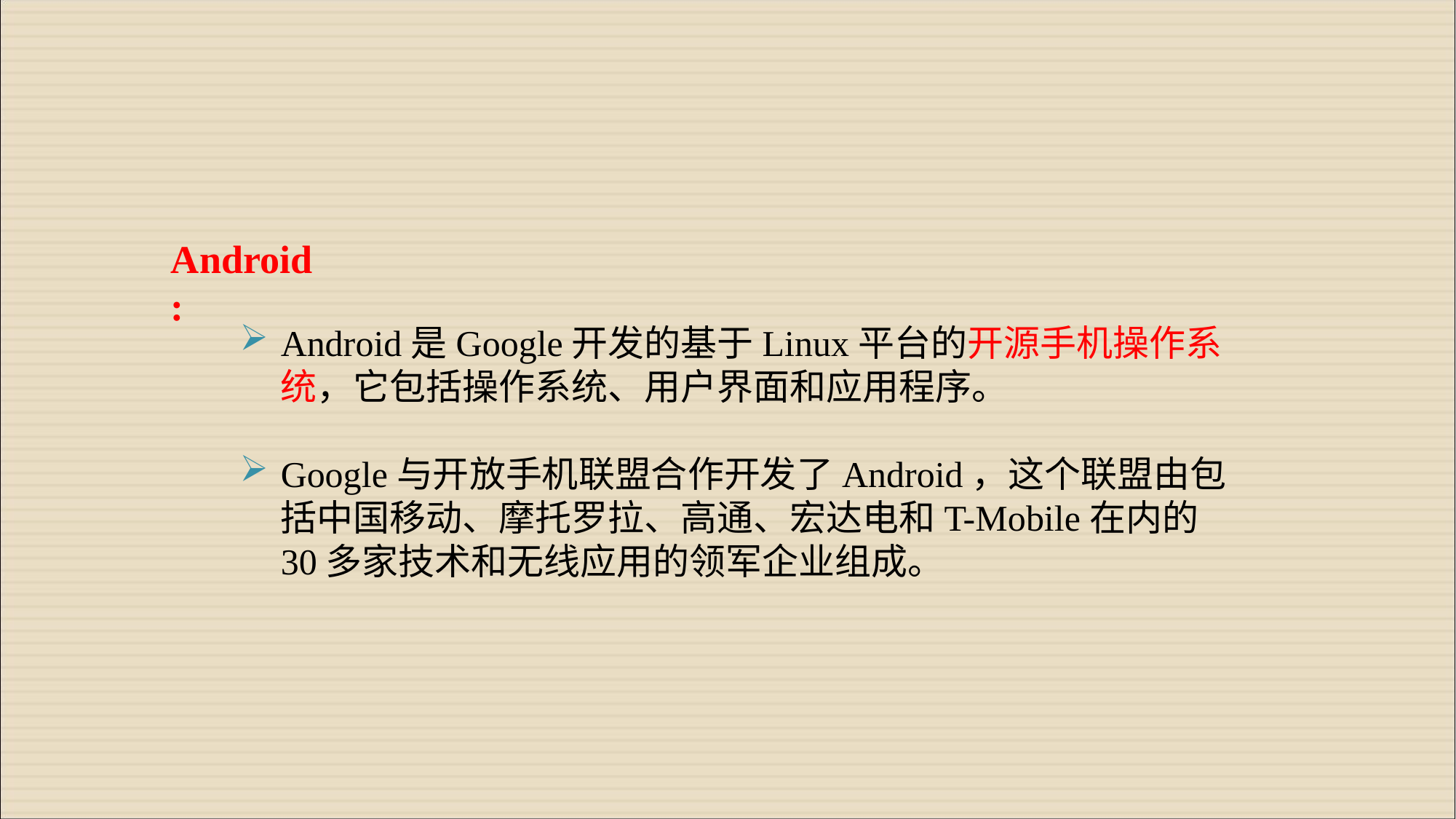

Android:
Android是Google开发的基于Linux平台的开源手机操作系统，它包括操作系统、用户界面和应用程序。

Google与开放手机联盟合作开发了Android，这个联盟由包括中国移动、摩托罗拉、高通、宏达电和T-Mobile在内的30多家技术和无线应用的领军企业组成。